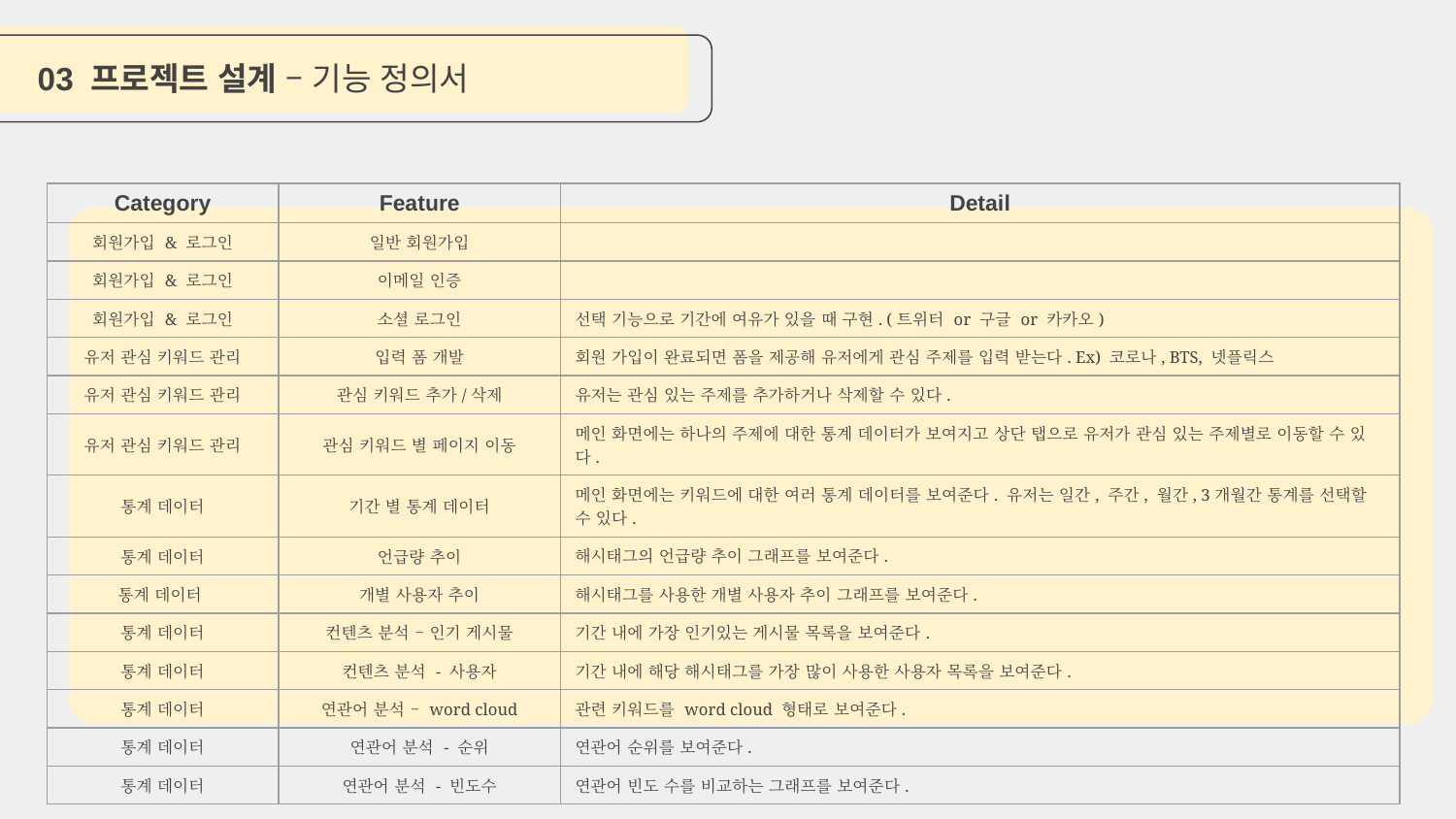

03 프로젝트 설계 – 기능 정의서
| Category | Feature | Detail |
| --- | --- | --- |
| 회원가입 & 로그인 | 일반 회원가입 |  |
| 회원가입 & 로그인 | 이메일 인증 |  |
| 회원가입 & 로그인 | 소셜 로그인 | 선택 기능으로 기간에 여유가 있을 때 구현. (트위터 or 구글 or 카카오) |
| 유저 관심 키워드 관리 | 입력 폼 개발 | 회원 가입이 완료되면 폼을 제공해 유저에게 관심 주제를 입력 받는다. Ex) 코로나, BTS, 넷플릭스 |
| 유저 관심 키워드 관리 | 관심 키워드 추가/삭제 | 유저는 관심 있는 주제를 추가하거나 삭제할 수 있다. |
| 유저 관심 키워드 관리 | 관심 키워드 별 페이지 이동 | 메인 화면에는 하나의 주제에 대한 통계 데이터가 보여지고 상단 탭으로 유저가 관심 있는 주제별로 이동할 수 있다. |
| 통계 데이터 | 기간 별 통계 데이터 | 메인 화면에는 키워드에 대한 여러 통계 데이터를 보여준다. 유저는 일간, 주간, 월간, 3개월간 통계를 선택할 수 있다. |
| 통계 데이터 | 언급량 추이 | 해시태그의 언급량 추이 그래프를 보여준다. |
| 통계 데이터 | 개별 사용자 추이 | 해시태그를 사용한 개별 사용자 추이 그래프를 보여준다. |
| 통계 데이터 | 컨텐츠 분석 – 인기 게시물 | 기간 내에 가장 인기있는 게시물 목록을 보여준다. |
| 통계 데이터 | 컨텐츠 분석 - 사용자 | 기간 내에 해당 해시태그를 가장 많이 사용한 사용자 목록을 보여준다. |
| 통계 데이터 | 연관어 분석 – word cloud | 관련 키워드를 word cloud 형태로 보여준다. |
| 통계 데이터 | 연관어 분석 - 순위 | 연관어 순위를 보여준다. |
| 통계 데이터 | 연관어 분석 - 빈도수 | 연관어 빈도 수를 비교하는 그래프를 보여준다. |